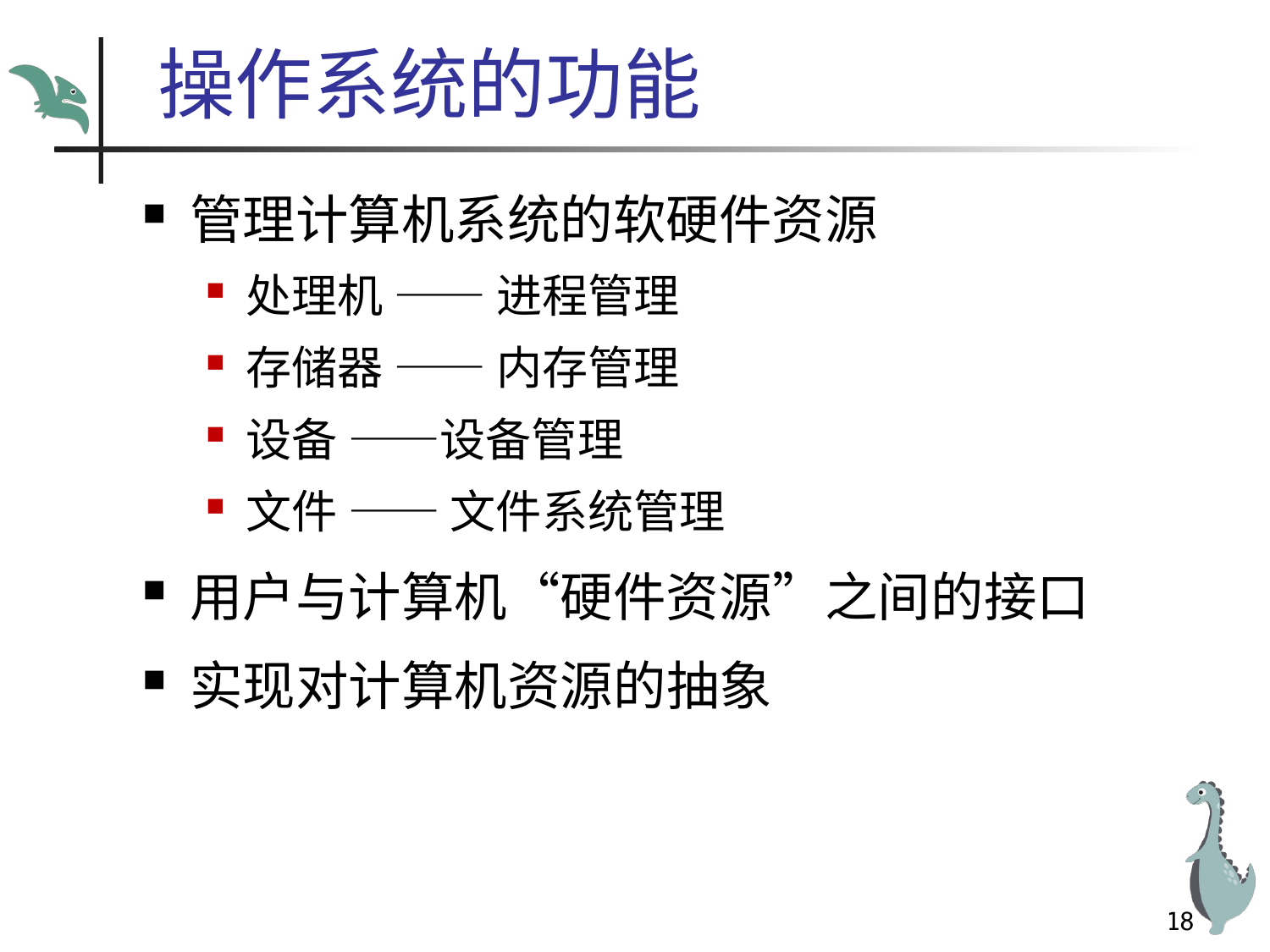

# 操作系统的功能
管理计算机系统的软硬件资源
处理机 —— 进程管理
存储器 —— 内存管理
设备 ——设备管理
文件 —— 文件系统管理
用户与计算机“硬件资源”之间的接口
实现对计算机资源的抽象
18